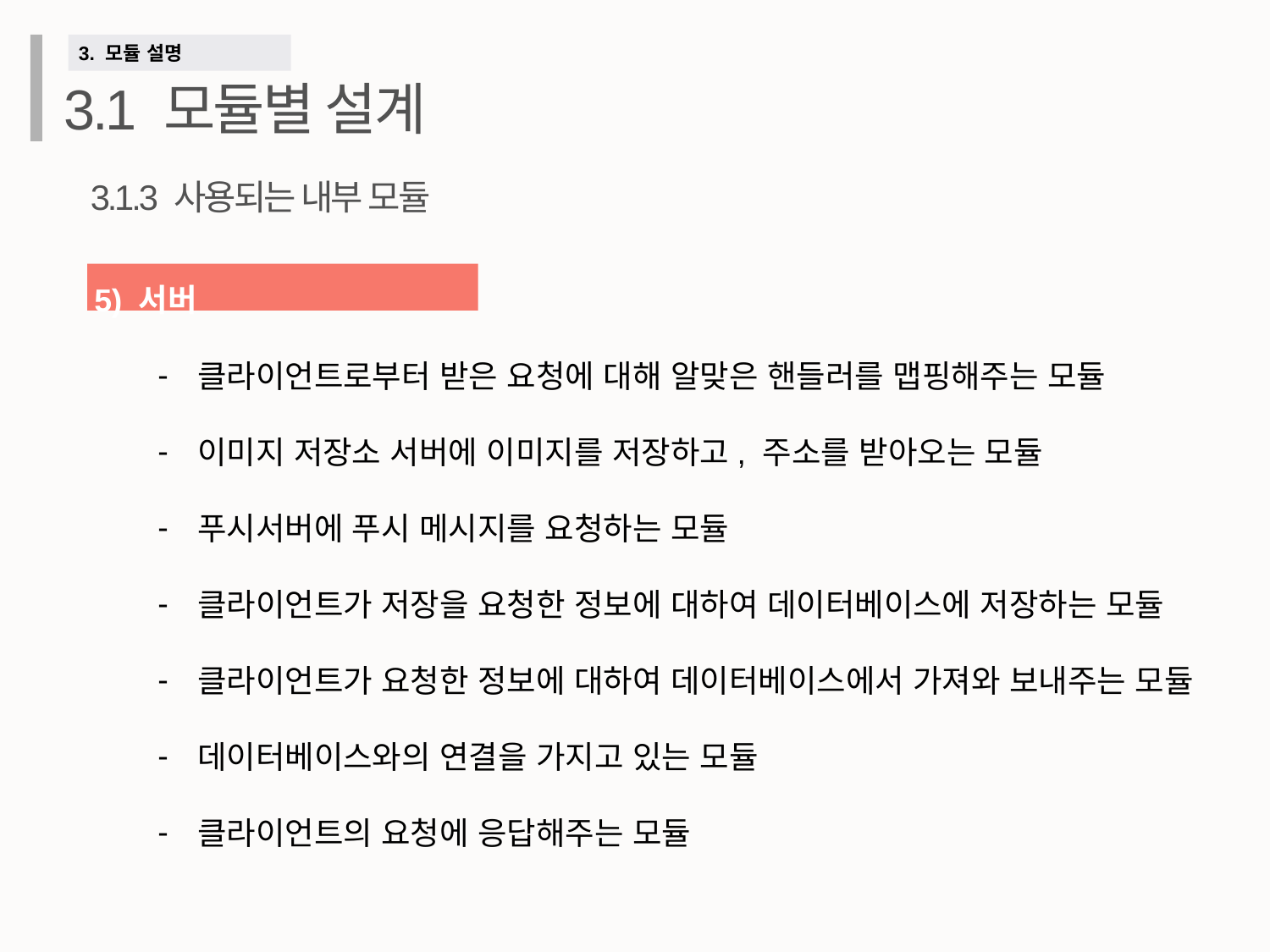

3. 모듈 설명

3.1 모듈별 설계
3.1.3 사용되는 내부 모듈
5) 서버
클라이언트로부터 받은 요청에 대해 알맞은 핸들러를 맵핑해주는 모듈
이미지 저장소 서버에 이미지를 저장하고, 주소를 받아오는 모듈
푸시서버에 푸시 메시지를 요청하는 모듈
클라이언트가 저장을 요청한 정보에 대하여 데이터베이스에 저장하는 모듈
클라이언트가 요청한 정보에 대하여 데이터베이스에서 가져와 보내주는 모듈
데이터베이스와의 연결을 가지고 있는 모듈
클라이언트의 요청에 응답해주는 모듈